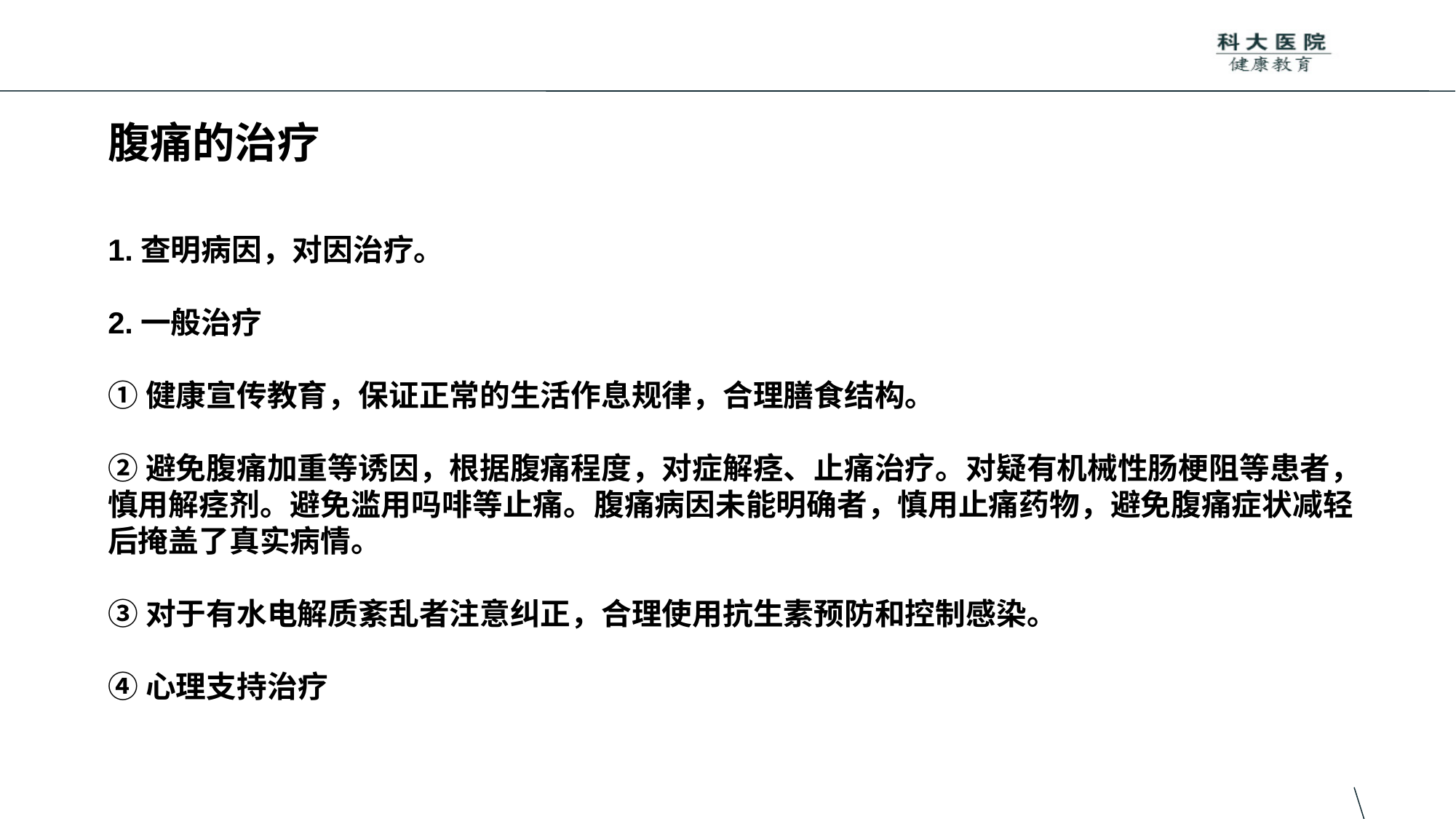

# 腹痛的治疗
1.查明病因，对因治疗。

2.一般治疗

①健康宣传教育，保证正常的生活作息规律，合理膳食结构。

②避免腹痛加重等诱因，根据腹痛程度，对症解痉、止痛治疗。对疑有机械性肠梗阻等患者，慎用解痉剂。避免滥用吗啡等止痛。腹痛病因未能明确者，慎用止痛药物，避免腹痛症状减轻后掩盖了真实病情。

③对于有水电解质紊乱者注意纠正，合理使用抗生素预防和控制感染。

④心理支持治疗